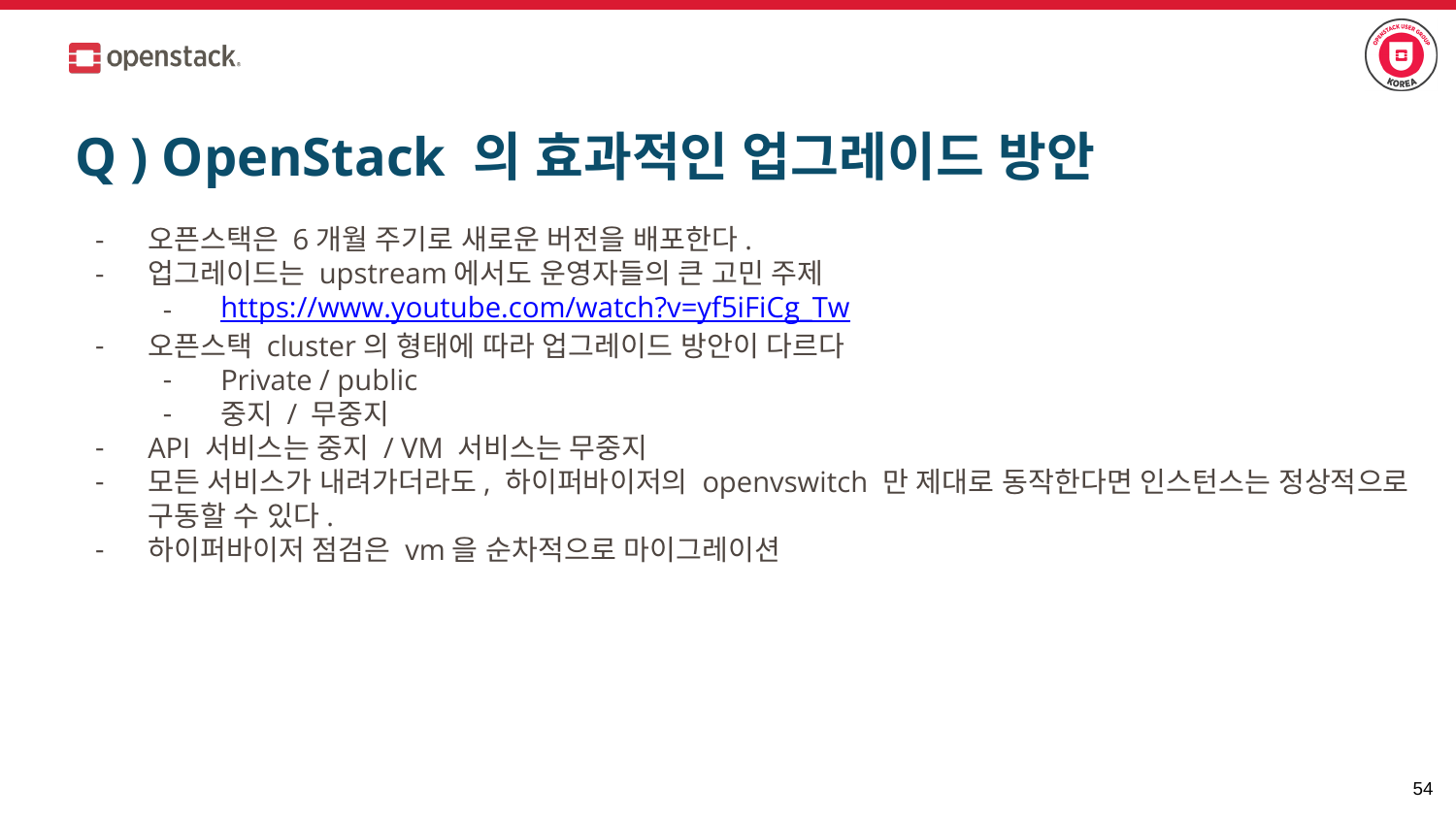

# Q ) OpenStack 의 효과적인 업그레이드 방안
오픈스택은 6개월 주기로 새로운 버전을 배포한다.
업그레이드는 upstream에서도 운영자들의 큰 고민 주제
https://www.youtube.com/watch?v=yf5iFiCg_Tw
오픈스택 cluster의 형태에 따라 업그레이드 방안이 다르다
Private / public
중지 / 무중지
API 서비스는 중지 / VM 서비스는 무중지
모든 서비스가 내려가더라도, 하이퍼바이저의 openvswitch 만 제대로 동작한다면 인스턴스는 정상적으로 구동할 수 있다.
하이퍼바이저 점검은 vm을 순차적으로 마이그레이션
54